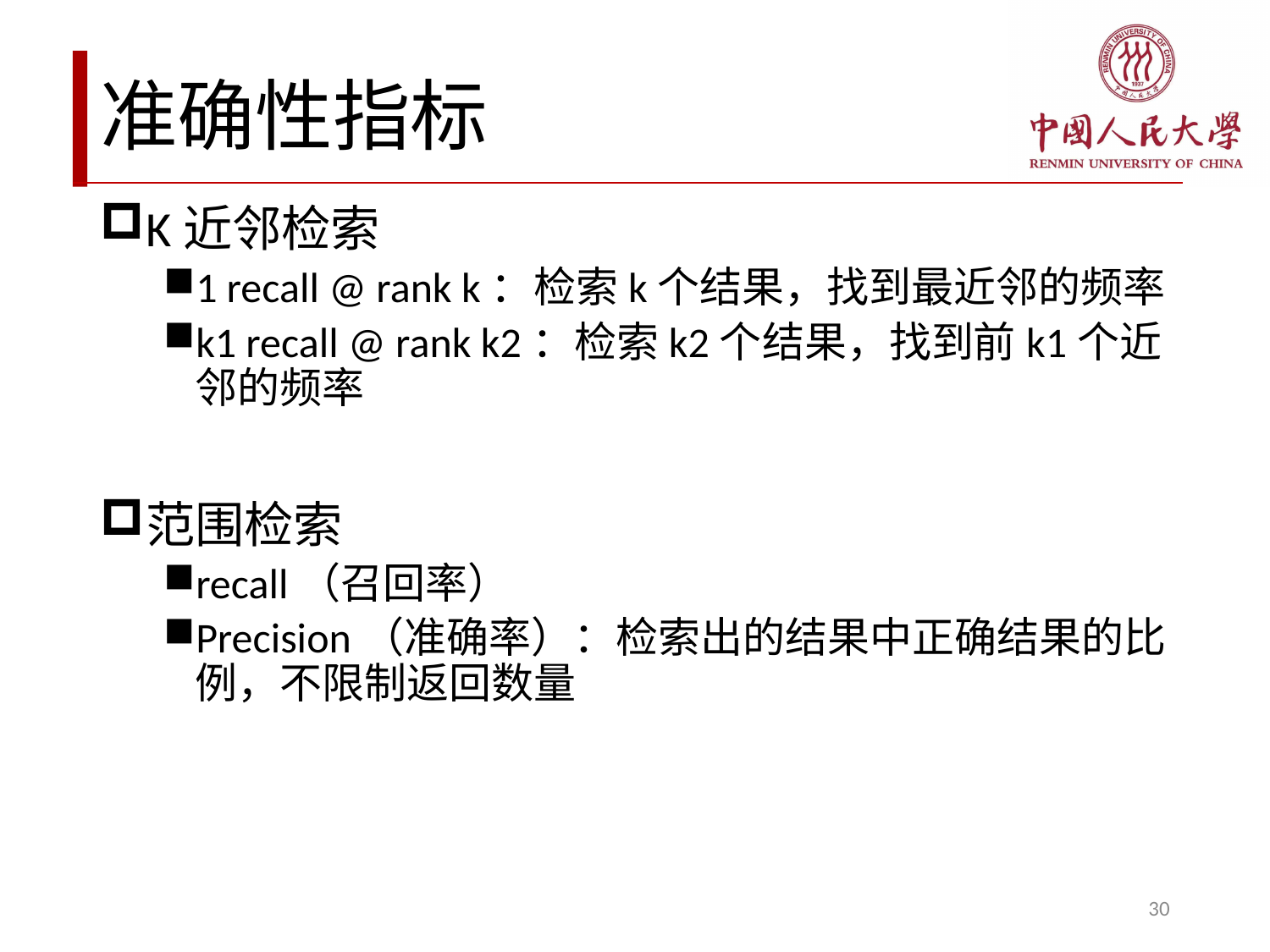

# 准确性指标
K近邻检索
1 recall @ rank k：检索k个结果，找到最近邻的频率
k1 recall @ rank k2：检索k2个结果，找到前k1个近邻的频率

范围检索
recall（召回率）
Precision（准确率）：检索出的结果中正确结果的比例，不限制返回数量

30